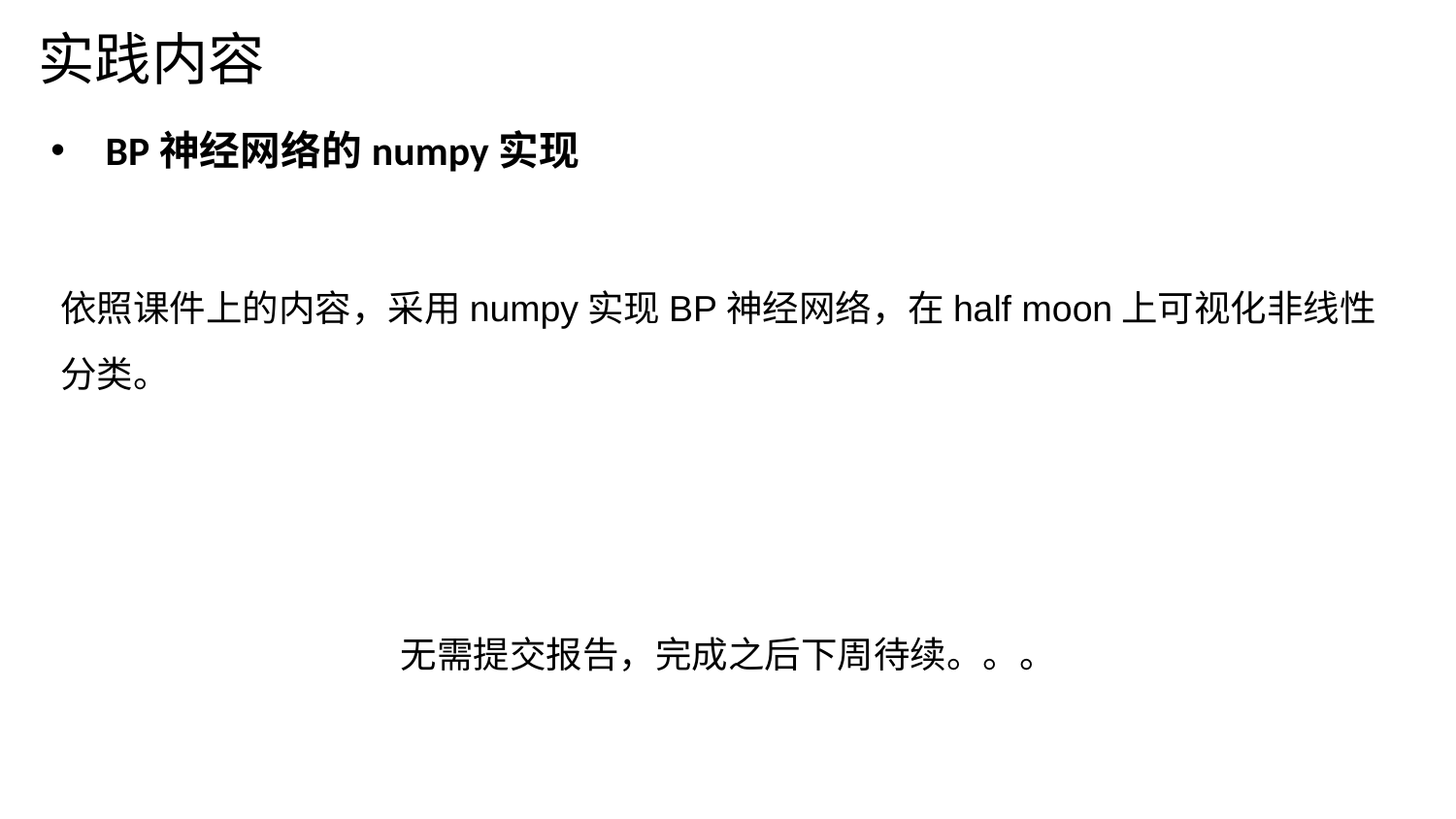

# 实践内容
BP神经网络的numpy实现
依照课件上的内容，采用numpy实现BP神经网络，在half moon上可视化非线性分类。
无需提交报告，完成之后下周待续。。。